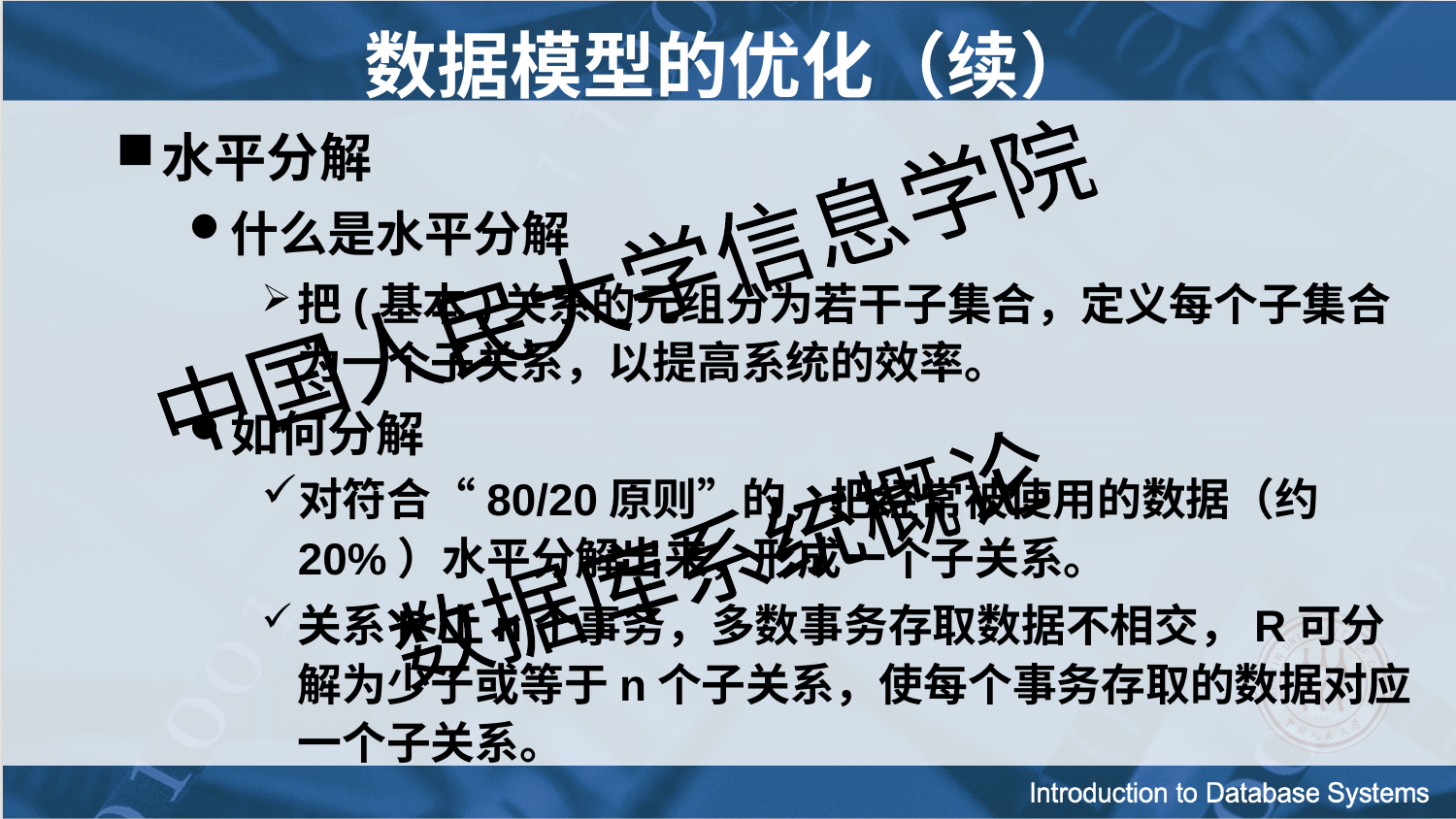

数据模型的优化（续）
水平分解
什么是水平分解
把(基本)关系的元组分为若干子集合，定义每个子集合为一个子关系，以提高系统的效率。
如何分解
对符合“80/20原则”的，把经常被使用的数据（约20%）水平分解出来，形成一个子关系。
关系R上n个事务，多数事务存取数据不相交，R可分解为少于或等于n个子关系，使每个事务存取的数据对应一个子关系。